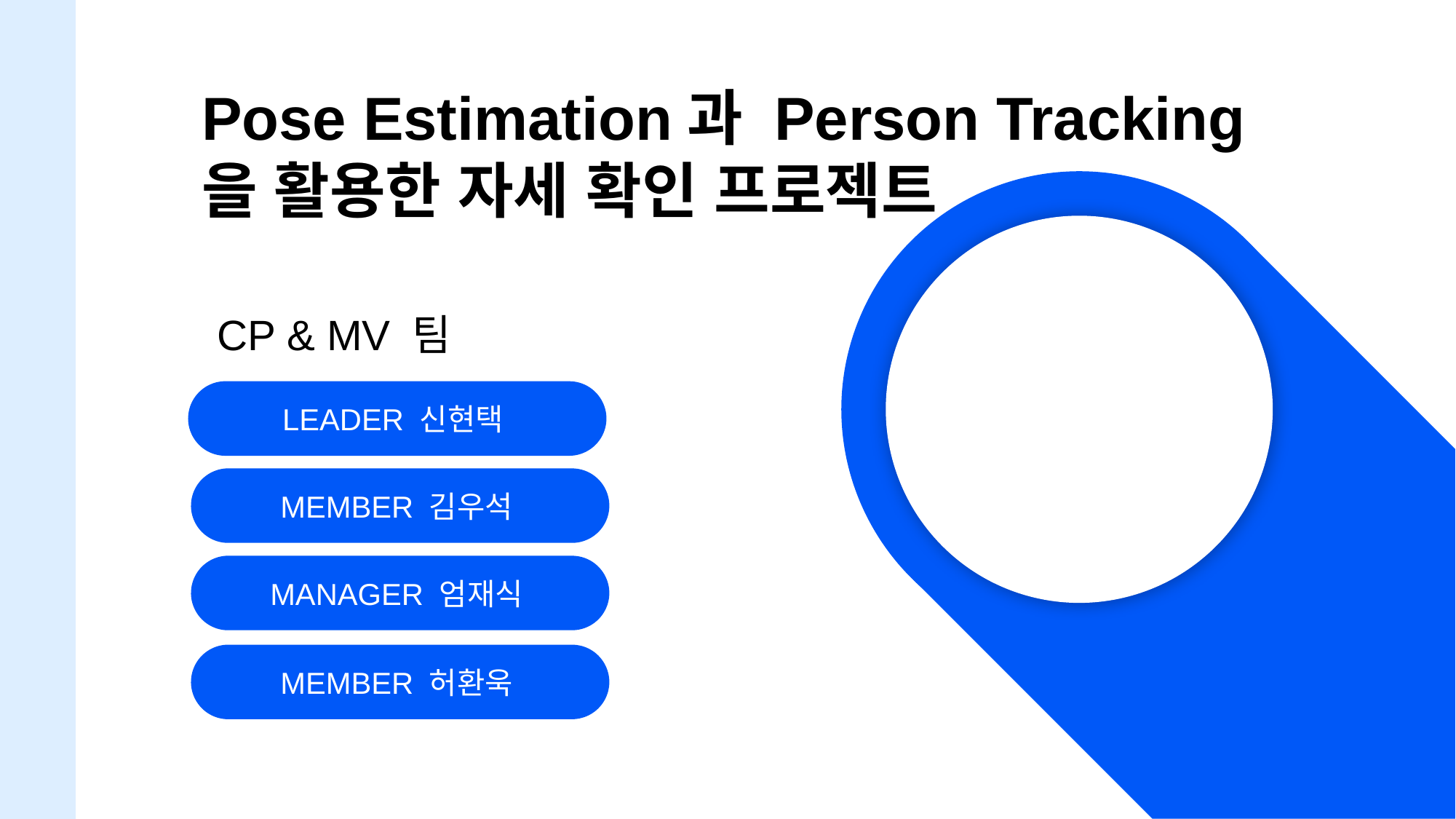

Pose Estimation과 Person Tracking을 활용한 자세 확인 프로젝트
CP & MV 팀
LEADER 신현택
MEMBER 김우석
MANAGER 엄재식
MEMBER 허환욱